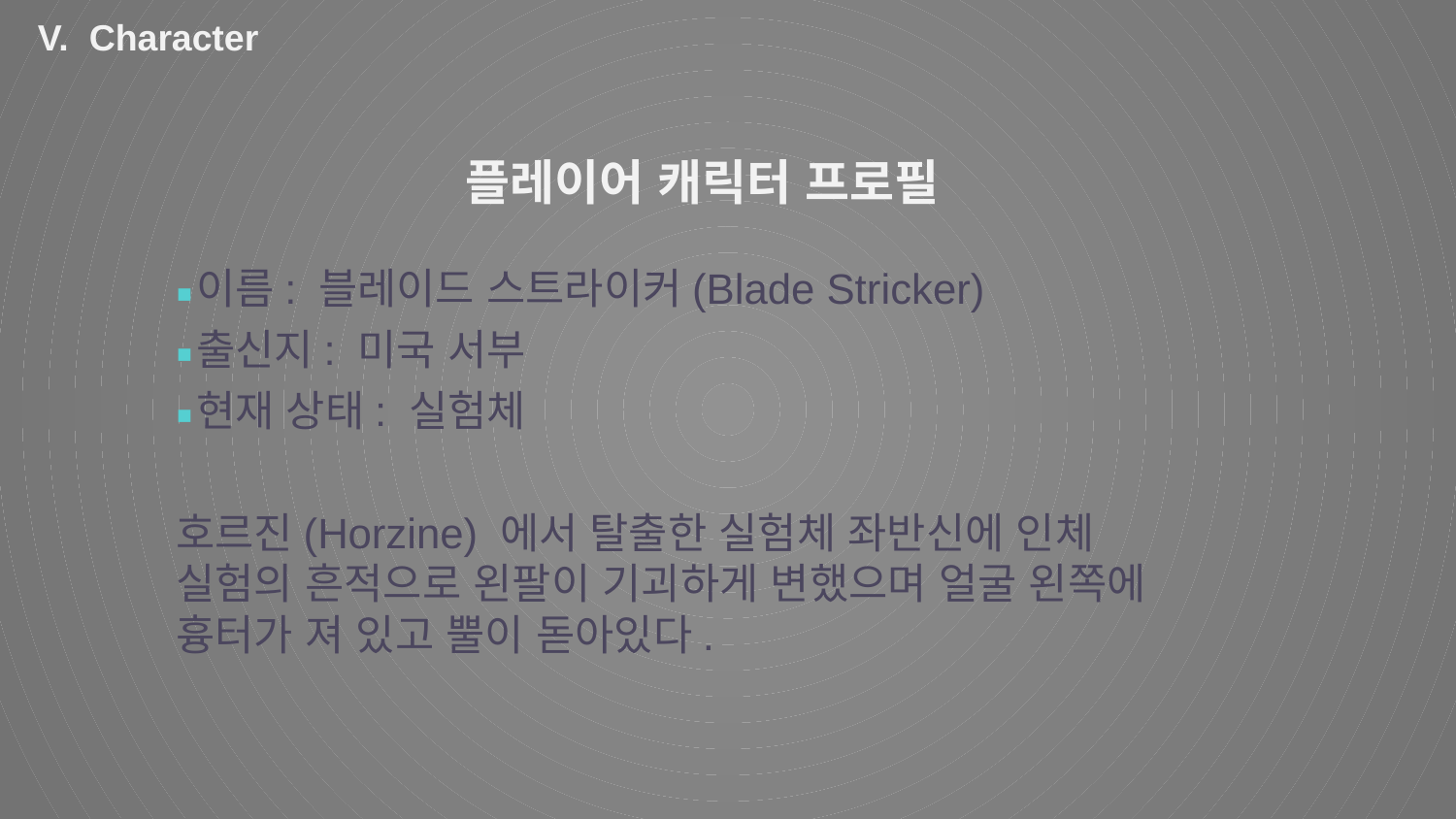

V.  Character
플레이어 캐릭터 프로필
이름: 블레이드 스트라이커(Blade Stricker)
출신지: 미국 서부
현재 상태: 실험체

호르진(Horzine) 에서 탈출한 실험체 좌반신에 인체 실험의 흔적으로 왼팔이 기괴하게 변했으며 얼굴 왼쪽에 흉터가 져 있고 뿔이 돋아있다.